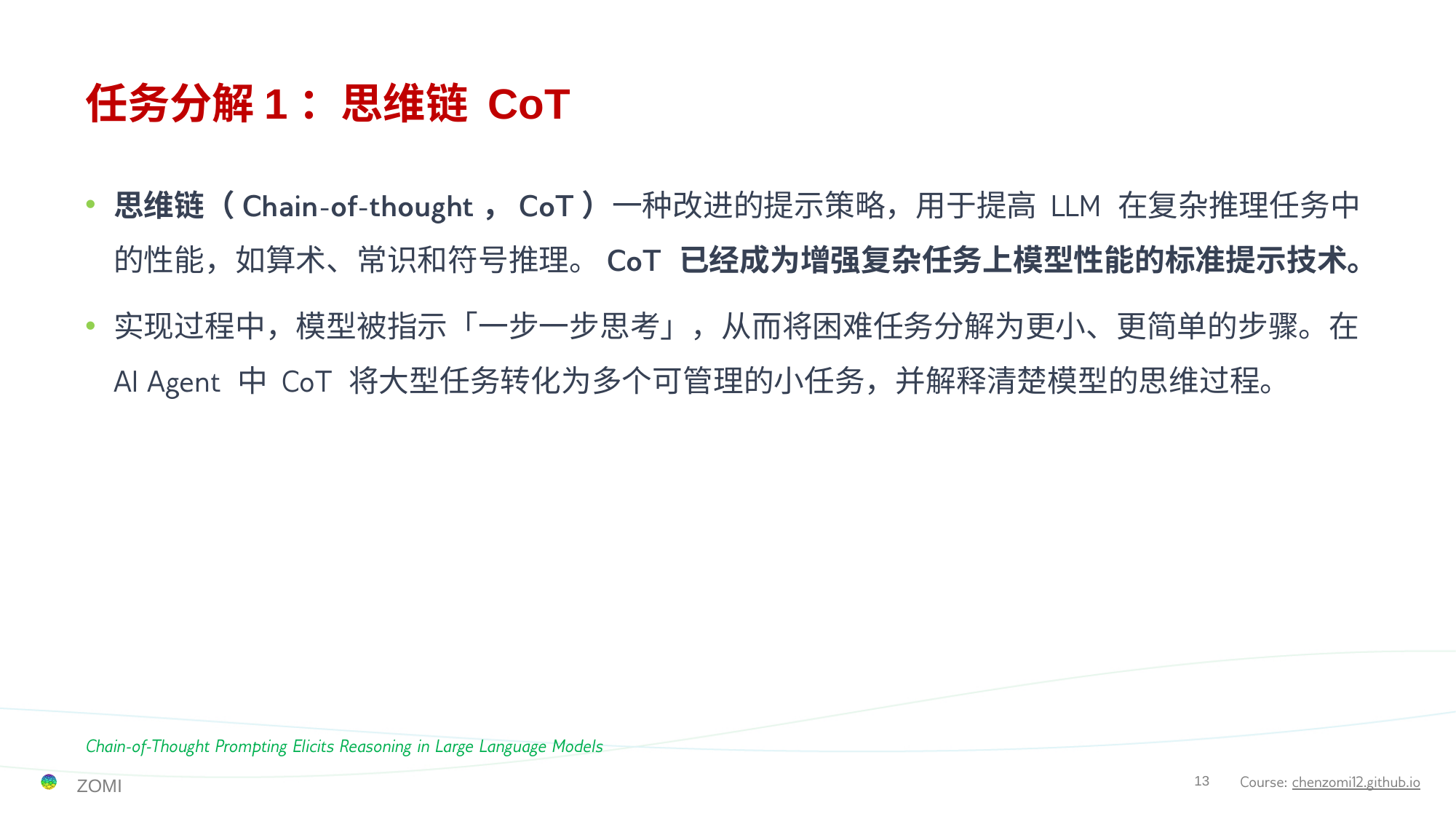

# 任务分解1：思维链 CoT
思维链（Chain-of-thought，CoT）一种改进的提示策略，用于提高 LLM 在复杂推理任务中的性能，如算术、常识和符号推理。CoT 已经成为增强复杂任务上模型性能的标准提示技术。
实现过程中，模型被指示「一步一步思考」，从而将困难任务分解为更小、更简单的步骤。在 AI Agent 中 CoT 将大型任务转化为多个可管理的小任务，并解释清楚模型的思维过程。
Chain-of-Thought Prompting Elicits Reasoning in Large Language Models